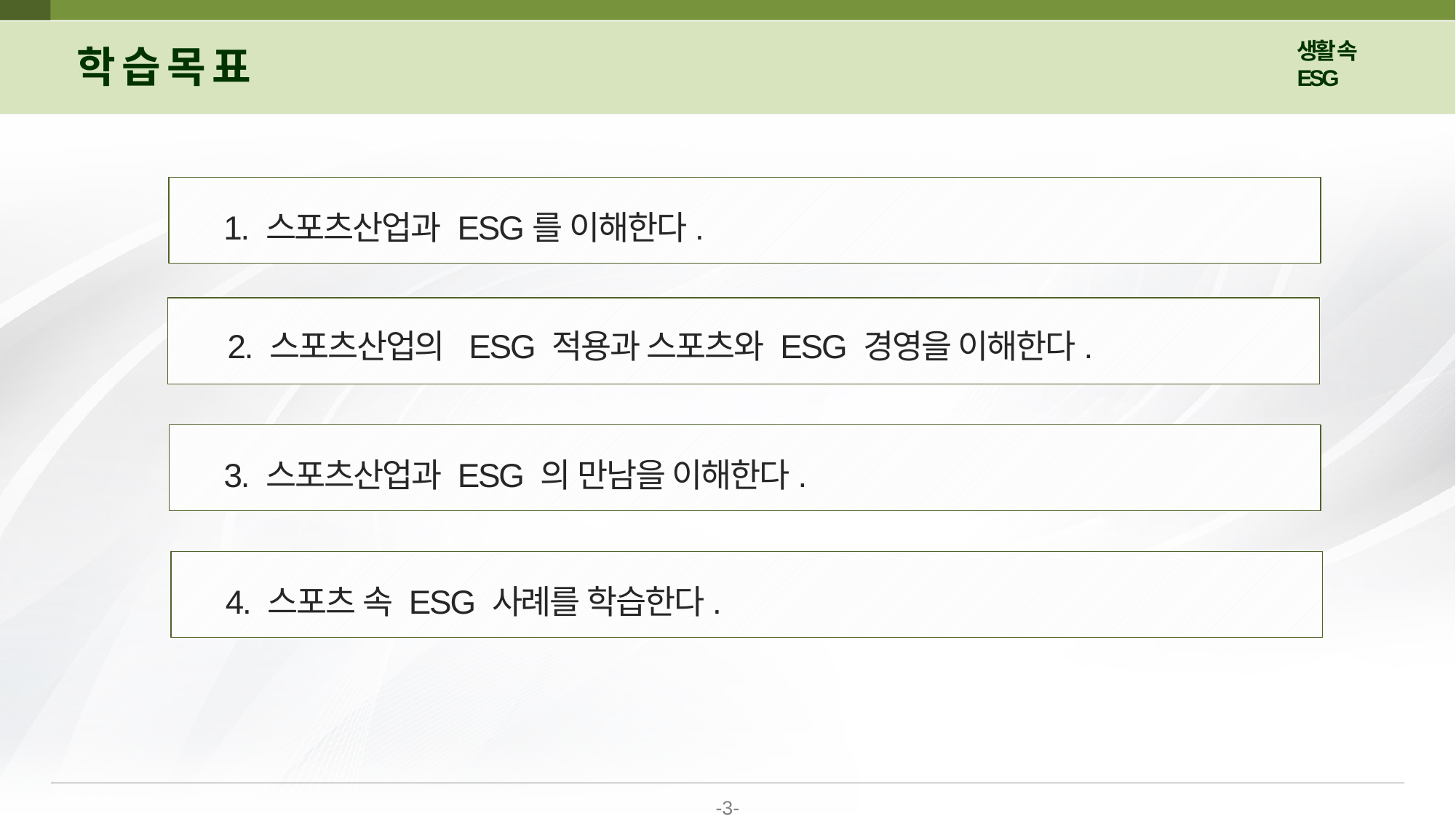

학 습 목 표

  1. 스포츠산업과 ESG를 이해한다.

  2. 스포츠산업의  ESG 적용과 스포츠와 ESG 경영을 이해한다.

  3. 스포츠산업과 ESG 의 만남을 이해한다.

  4. 스포츠 속 ESG 사례를 학습한다.